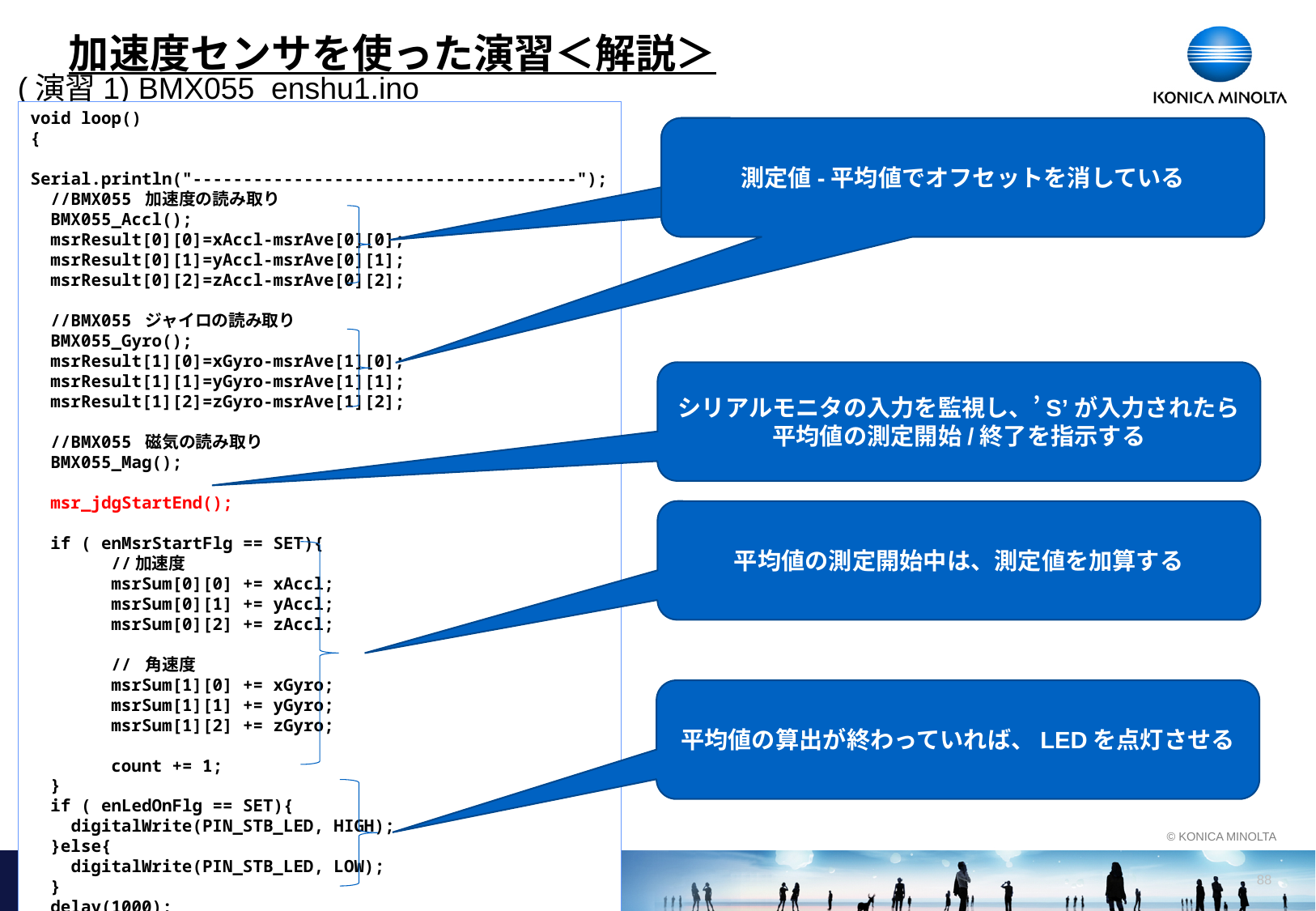

# 加速度センサを使った演習＜解説＞
(演習1) BMX055_enshu1.ino

void loop()
{
  Serial.println("--------------------------------------");
  //BMX055 加速度の読み取り
  BMX055_Accl();
  msrResult[0][0]=xAccl-msrAve[0][0];
  msrResult[0][1]=yAccl-msrAve[0][1];
  msrResult[0][2]=zAccl-msrAve[0][2];

  //BMX055 ジャイロの読み取り
  BMX055_Gyro();
  msrResult[1][0]=xGyro-msrAve[1][0];
  msrResult[1][1]=yGyro-msrAve[1][1];
  msrResult[1][2]=zGyro-msrAve[1][2];

  //BMX055 磁気の読み取り
  BMX055_Mag();

  msr_jdgStartEnd();

  if ( enMsrStartFlg == SET){
        //加速度
        msrSum[0][0] += xAccl;
        msrSum[0][1] += yAccl;
        msrSum[0][2] += zAccl;

        // 角速度
        msrSum[1][0] += xGyro;
        msrSum[1][1] += yGyro;
        msrSum[1][2] += zGyro;

        count += 1;
  }
  if ( enLedOnFlg == SET){
    digitalWrite(PIN_STB_LED, HIGH);
  }else{
    digitalWrite(PIN_STB_LED, LOW);
  }
  delay(1000);
}
測定値-平均値でオフセットを消している
測定値-平均値でオフセットを消している

シリアルモニタの入力を監視し、’S’が入力されたら
平均値の測定開始/終了を指示する
平均値の測定開始中は、測定値を加算する

平均値の算出が終わっていれば、LEDを点灯させる

88